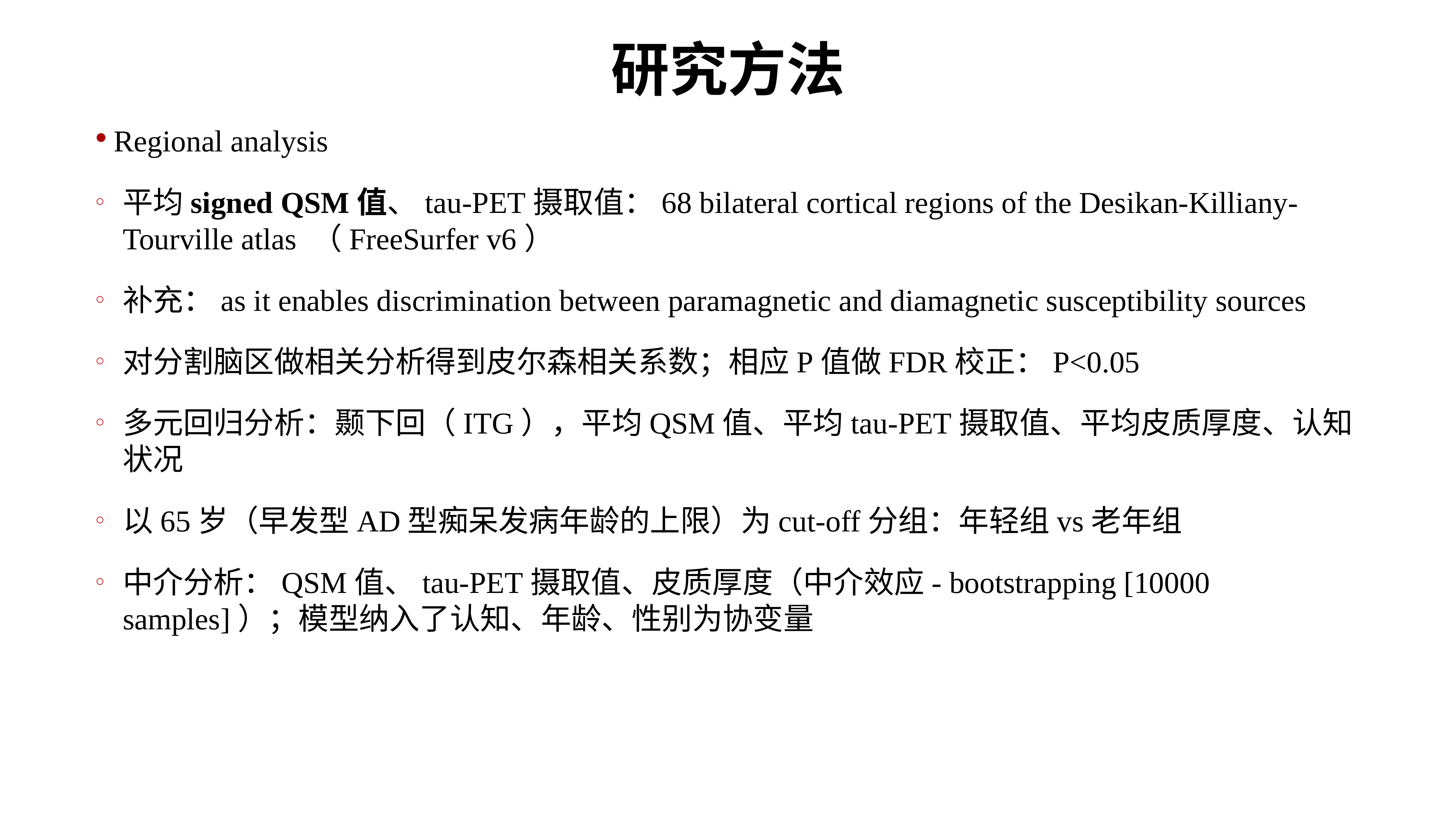

# 研究方法
Regional analysis
平均signed QSM值、tau-PET摄取值：68 bilateral cortical regions of the Desikan-Killiany-Tourville atlas （FreeSurfer v6）
补充：as it enables discrimination between paramagnetic and diamagnetic susceptibility sources
对分割脑区做相关分析得到皮尔森相关系数；相应P值做FDR校正：P<0.05
多元回归分析：颞下回（ITG），平均QSM值、平均tau-PET摄取值、平均皮质厚度、认知状况
以65岁（早发型AD型痴呆发病年龄的上限）为cut-off分组：年轻组vs老年组
中介分析：QSM值、tau-PET摄取值、皮质厚度（中介效应- bootstrapping [10000 samples]）；模型纳入了认知、年龄、性别为协变量